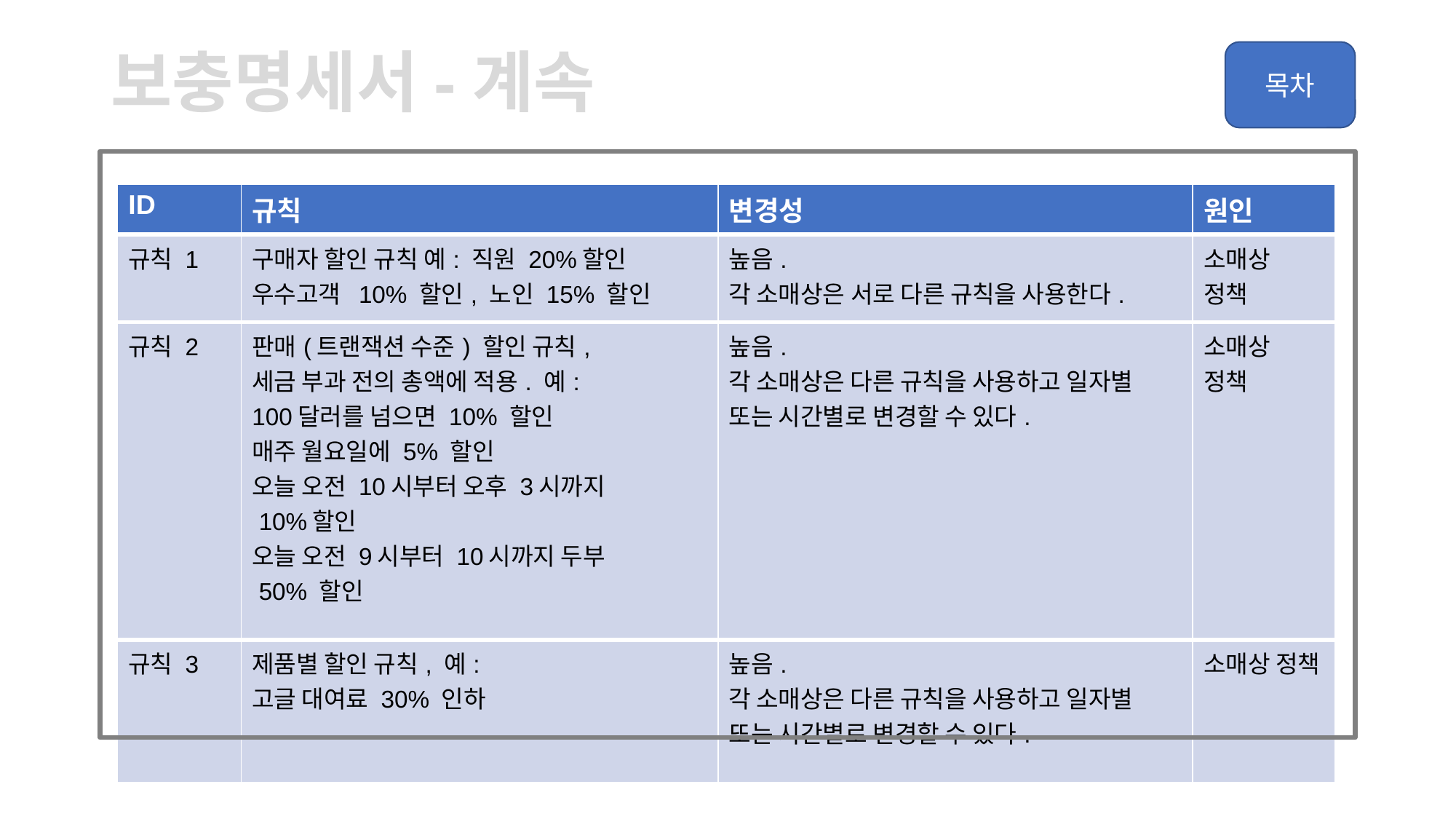

# 보충명세서-계속

| ID | 규칙 | 변경성 | 원인 |
| --- | --- | --- | --- |
| 규칙 1 | 구매자 할인 규칙 예: 직원 20%할인 우수고객 10% 할인, 노인 15% 할인 | 높음. 각 소매상은 서로 다른 규칙을 사용한다. | 소매상 정책 |
| 규칙 2 | 판매(트랜잭션 수준) 할인 규칙, 세금 부과 전의 총액에 적용. 예: 100달러를 넘으면 10% 할인 매주 월요일에 5% 할인 오늘 오전 10시부터 오후 3시까지 10%할인 오늘 오전 9시부터 10시까지 두부 50% 할인 | 높음. 각 소매상은 다른 규칙을 사용하고 일자별 또는 시간별로 변경할 수 있다. | 소매상 정책 |
| 규칙 3 | 제품별 할인 규칙, 예: 고글 대여료 30% 인하 | 높음. 각 소매상은 다른 규칙을 사용하고 일자별 또는 시간별로 변경할 수 있다. | 소매상 정책 |